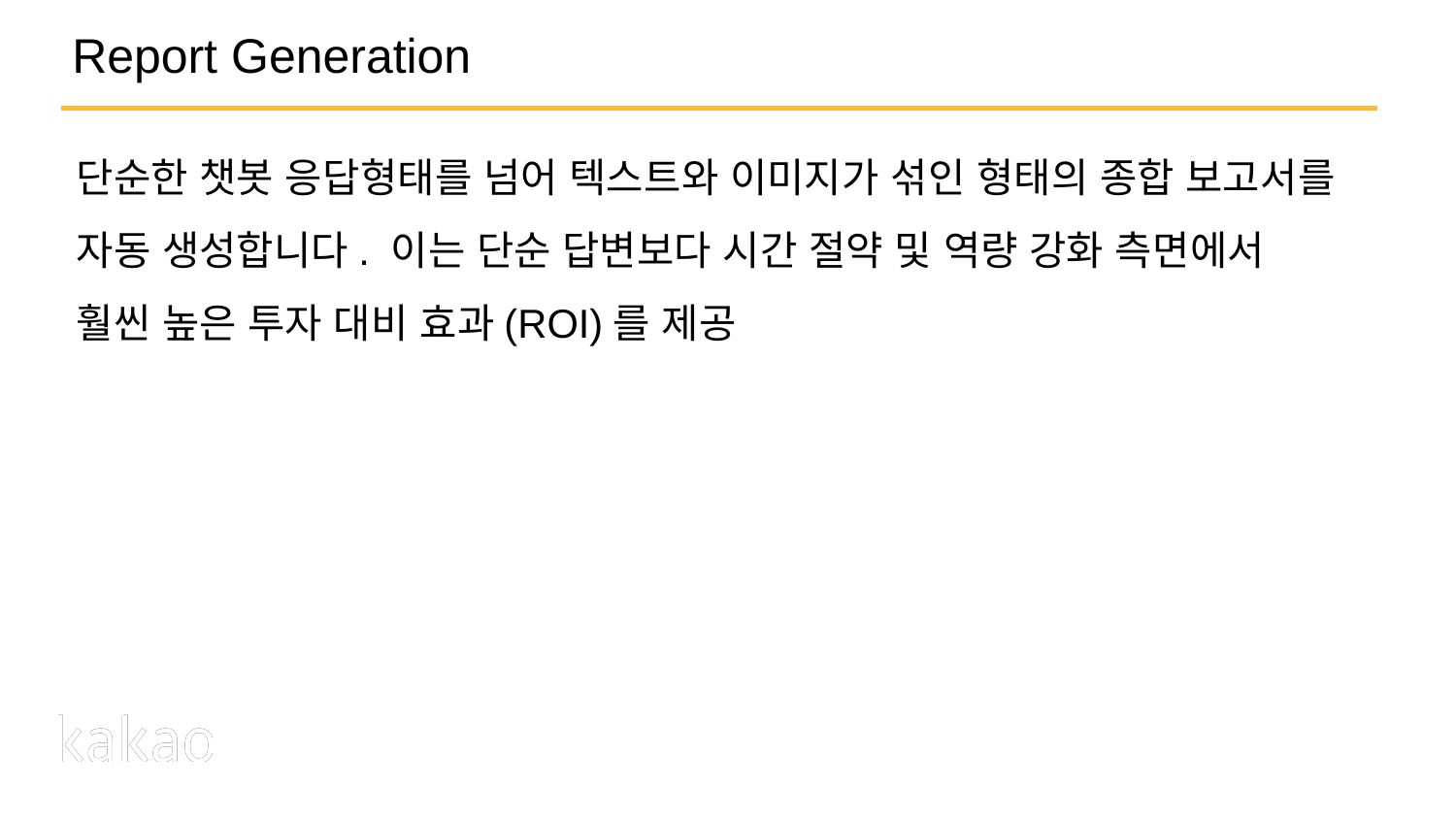

# Report Generation
단순한 챗봇 응답형태를 넘어 텍스트와 이미지가 섞인 형태의 종합 보고서를 자동 생성합니다. 이는 단순 답변보다 시간 절약 및 역량 강화 측면에서 훨씬 높은 투자 대비 효과(ROI)를 제공